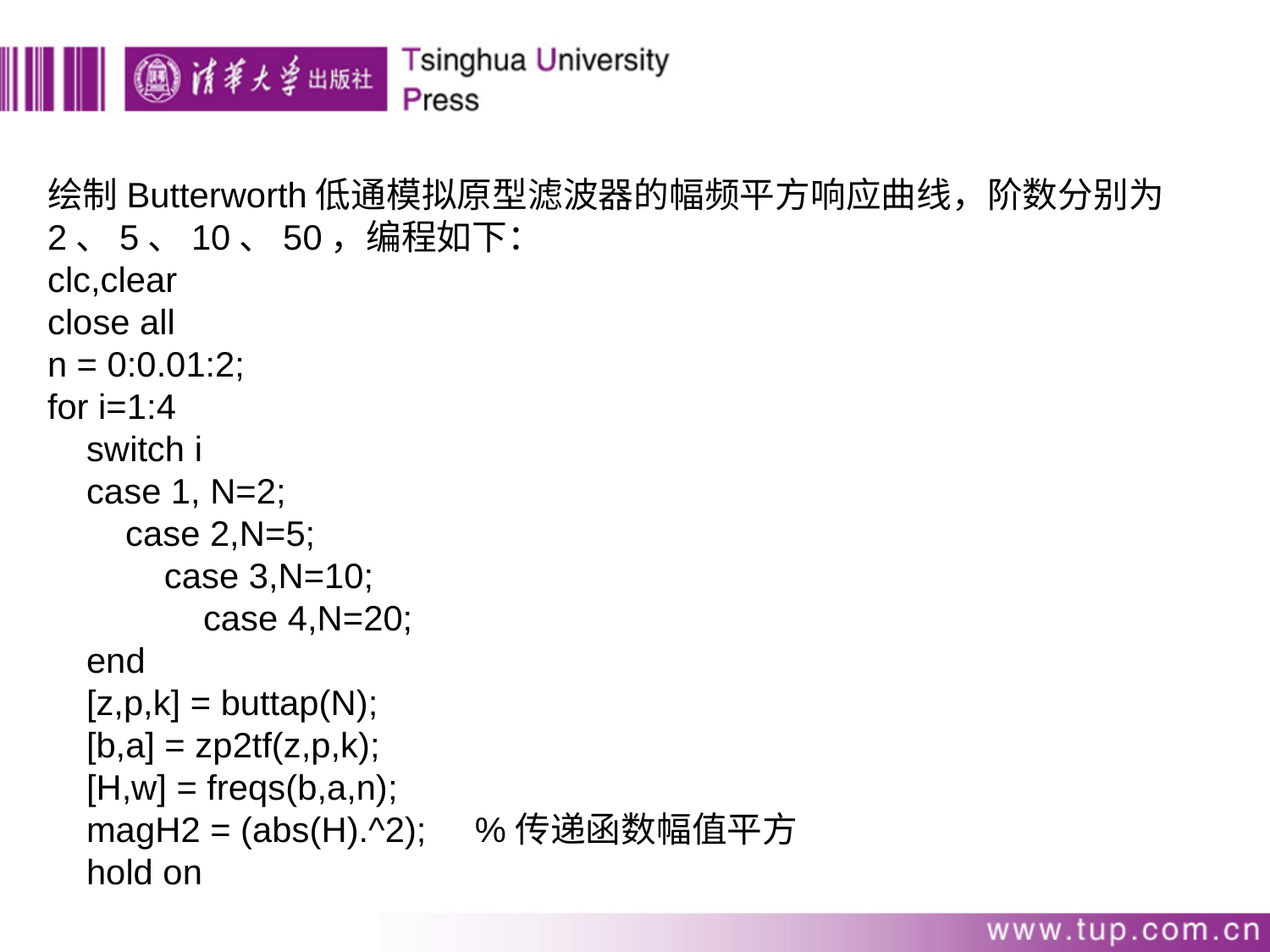

绘制Butterworth低通模拟原型滤波器的幅频平方响应曲线，阶数分别为2、5、10、50，编程如下：
clc,clear
close all
n = 0:0.01:2;
for i=1:4
    switch i
    case 1, N=2;
        case 2,N=5;
            case 3,N=10;
                case 4,N=20;
    end
    [z,p,k] = buttap(N);
    [b,a] = zp2tf(z,p,k);
    [H,w] = freqs(b,a,n);
    magH2 = (abs(H).^2);     %传递函数幅值平方
    hold on